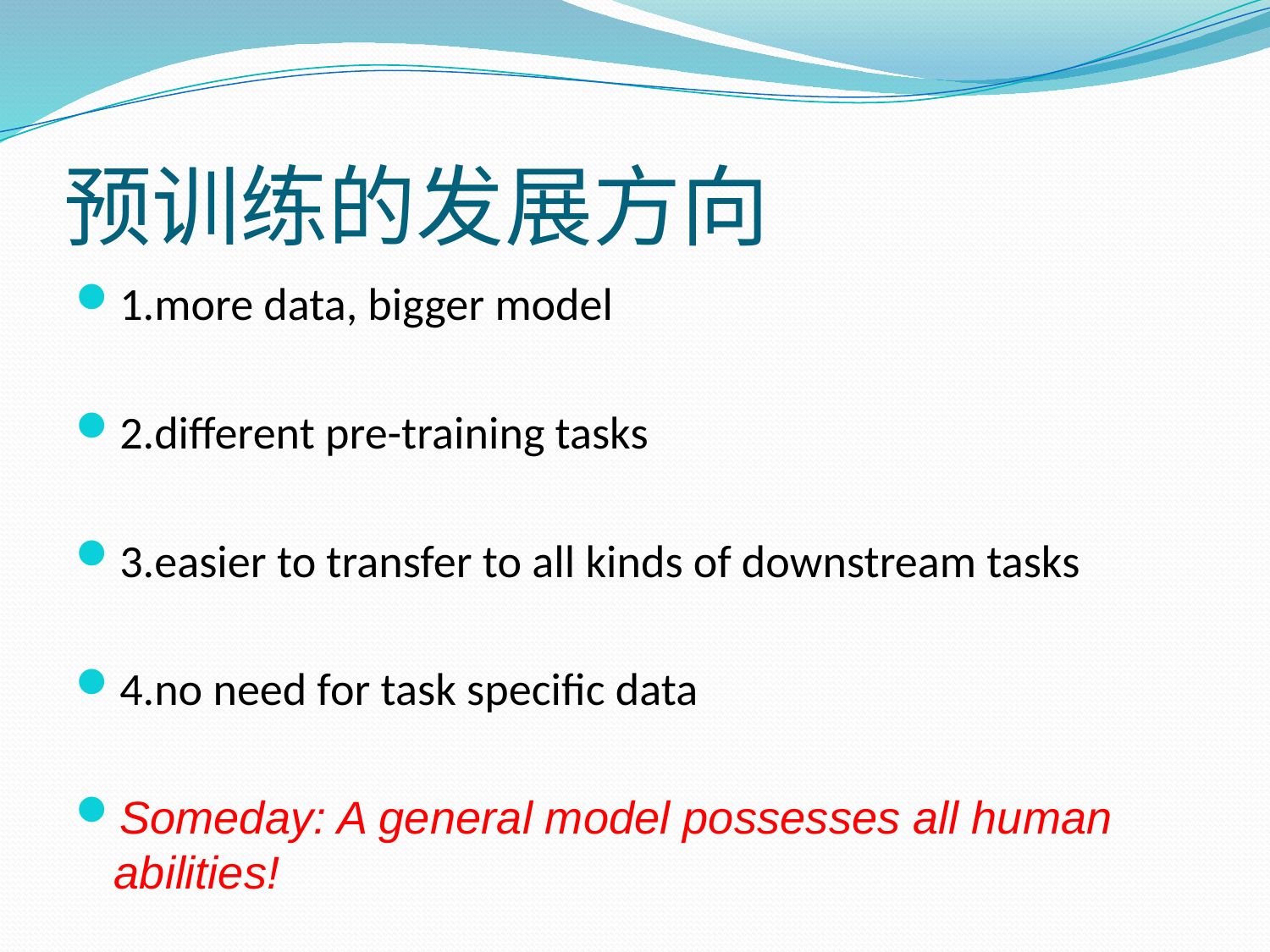

# 预训练的发展方向
1.more data, bigger model

2.different pre-training tasks

3.easier to transfer to all kinds of downstream tasks

4.no need for task specific data

Someday: A general model possesses all human abilities!